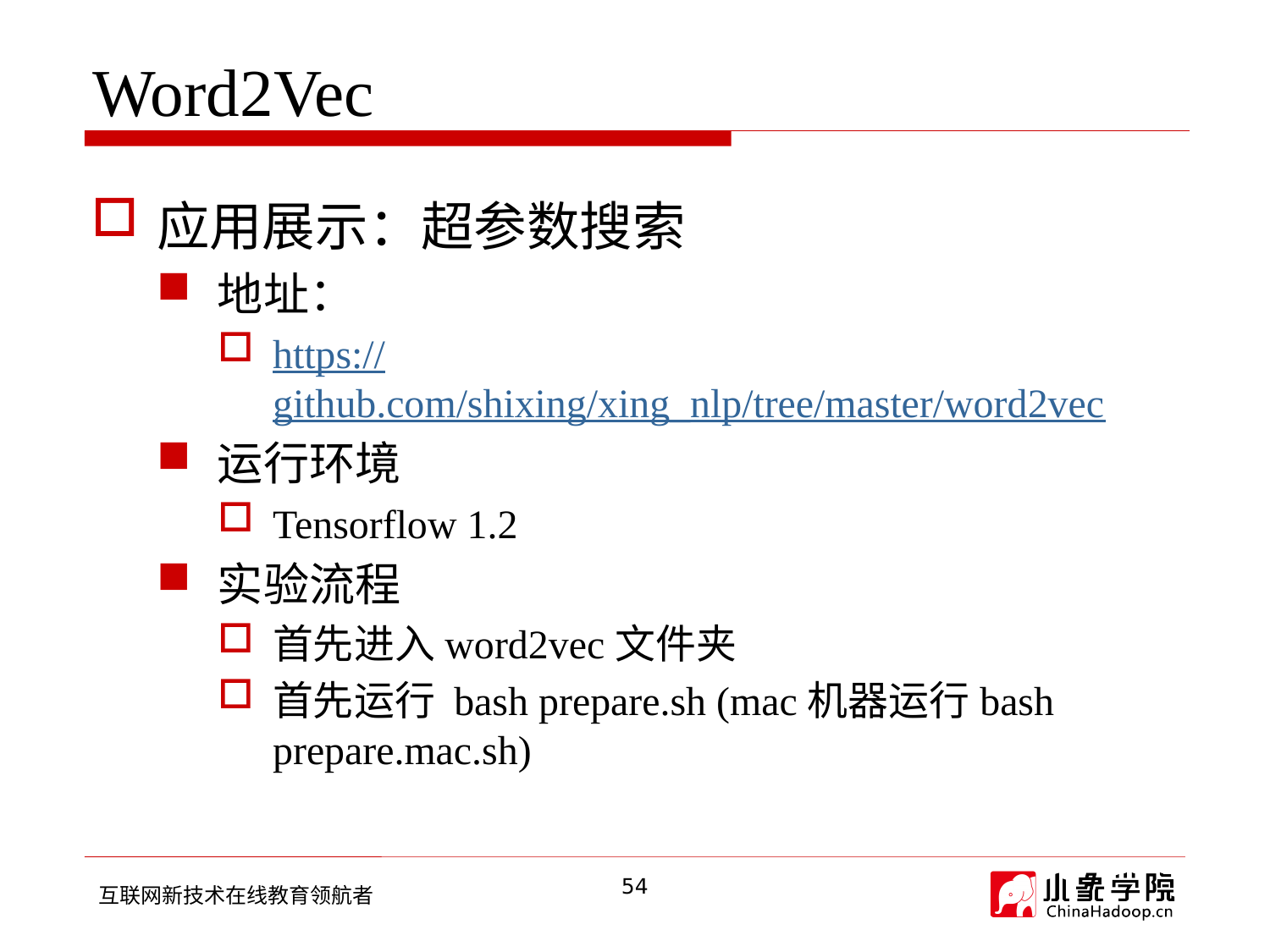

# Word2Vec
应用展示：超参数搜索
地址：
https://github.com/shixing/xing_nlp/tree/master/word2vec
运行环境
Tensorflow 1.2
实验流程
首先进入word2vec文件夹
首先运行 bash prepare.sh (mac机器运行bash prepare.mac.sh)

54